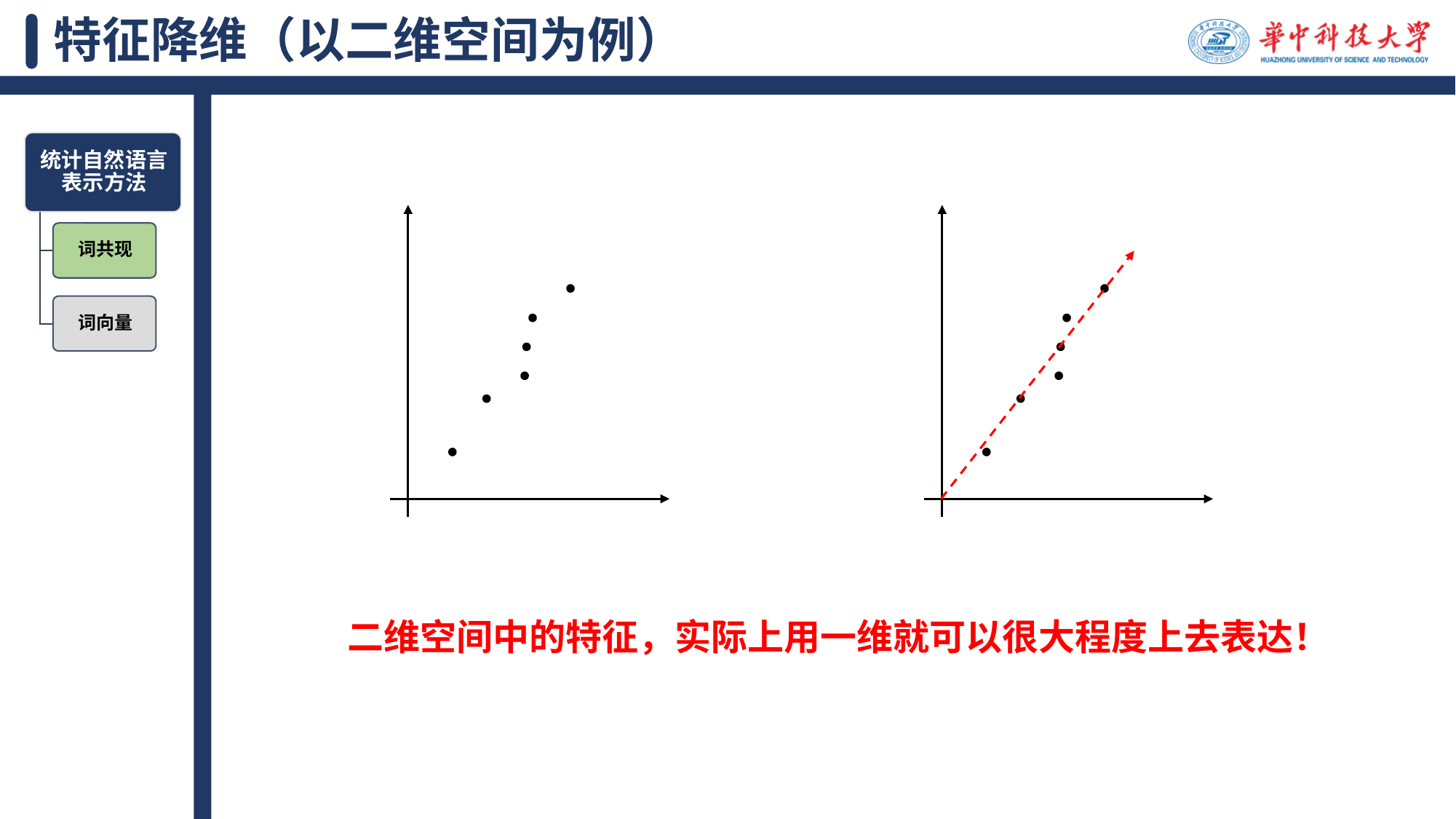

# 特征降维（以二维空间为例）
统计自然语言表示方法
词共现
词向量

二维空间中的特征，实际上用一维就可以很大程度上去表达！